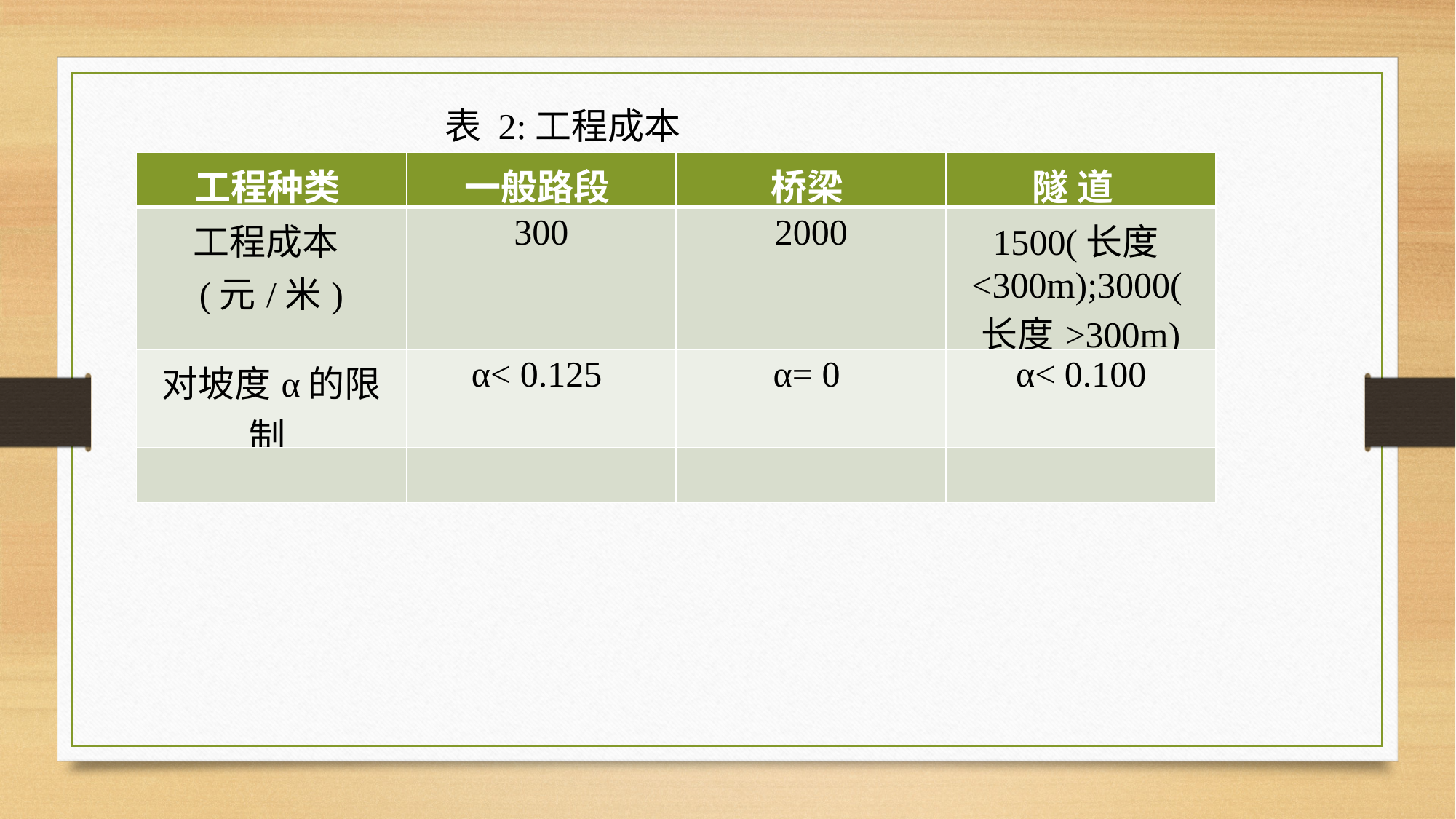

表 2:工程成本
| 工程种类 | 一般路段 | 桥梁 | 隧 道 |
| --- | --- | --- | --- |
| 工程成本(元/米) | 300 | 2000 | 1500(长度<300m);3000(长度>300m) |
| 对坡度α的限制 | α< 0.125 | α= 0 | α< 0.100 |
|  |  |  |  |